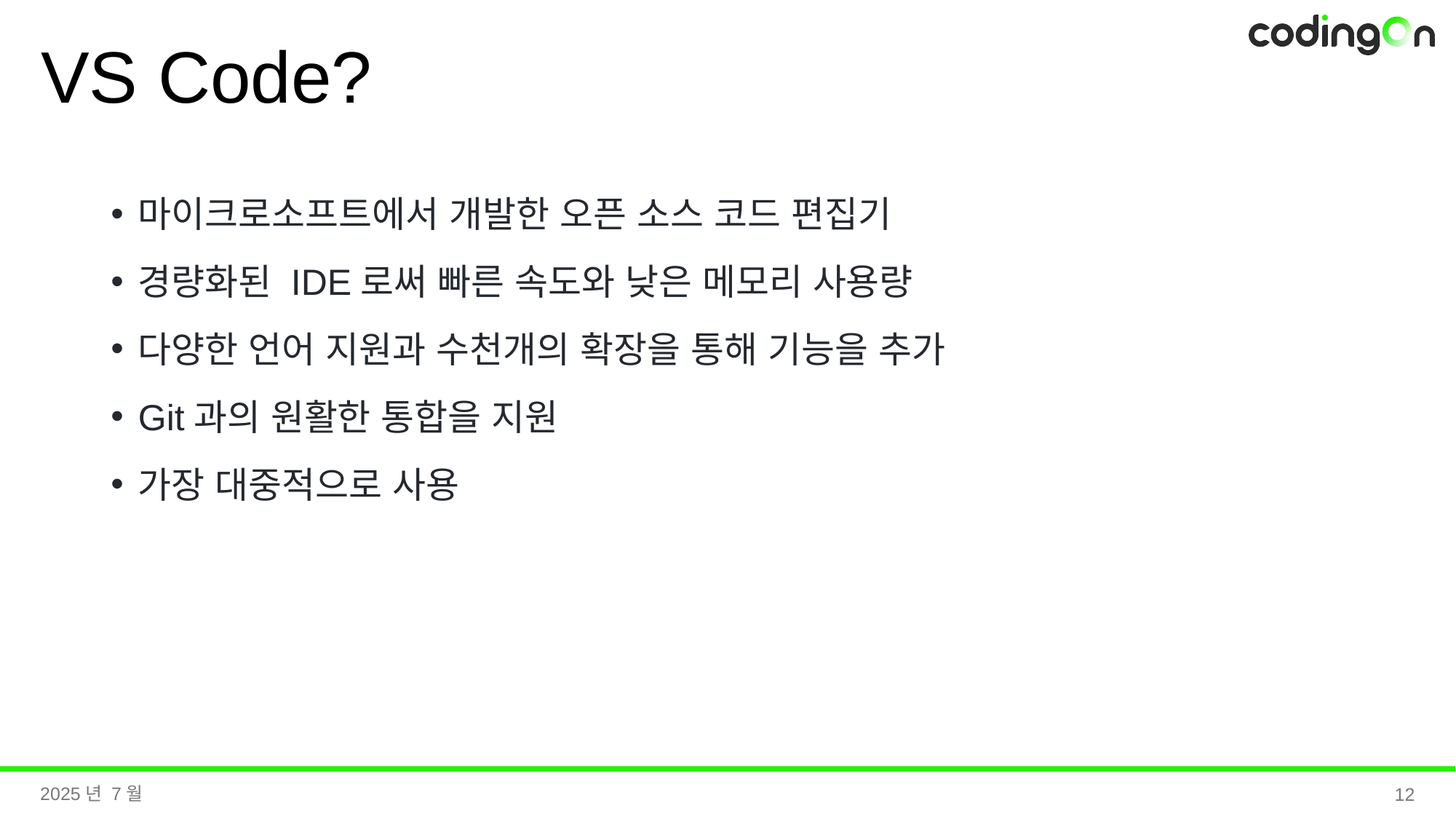

# VS Code?
마이크로소프트에서 개발한 오픈 소스 코드 편집기
경량화된 IDE로써 빠른 속도와 낮은 메모리 사용량
다양한 언어 지원과 수천개의 확장을 통해 기능을 추가
Git과의 원활한 통합을 지원
가장 대중적으로 사용
2025년 7월
12